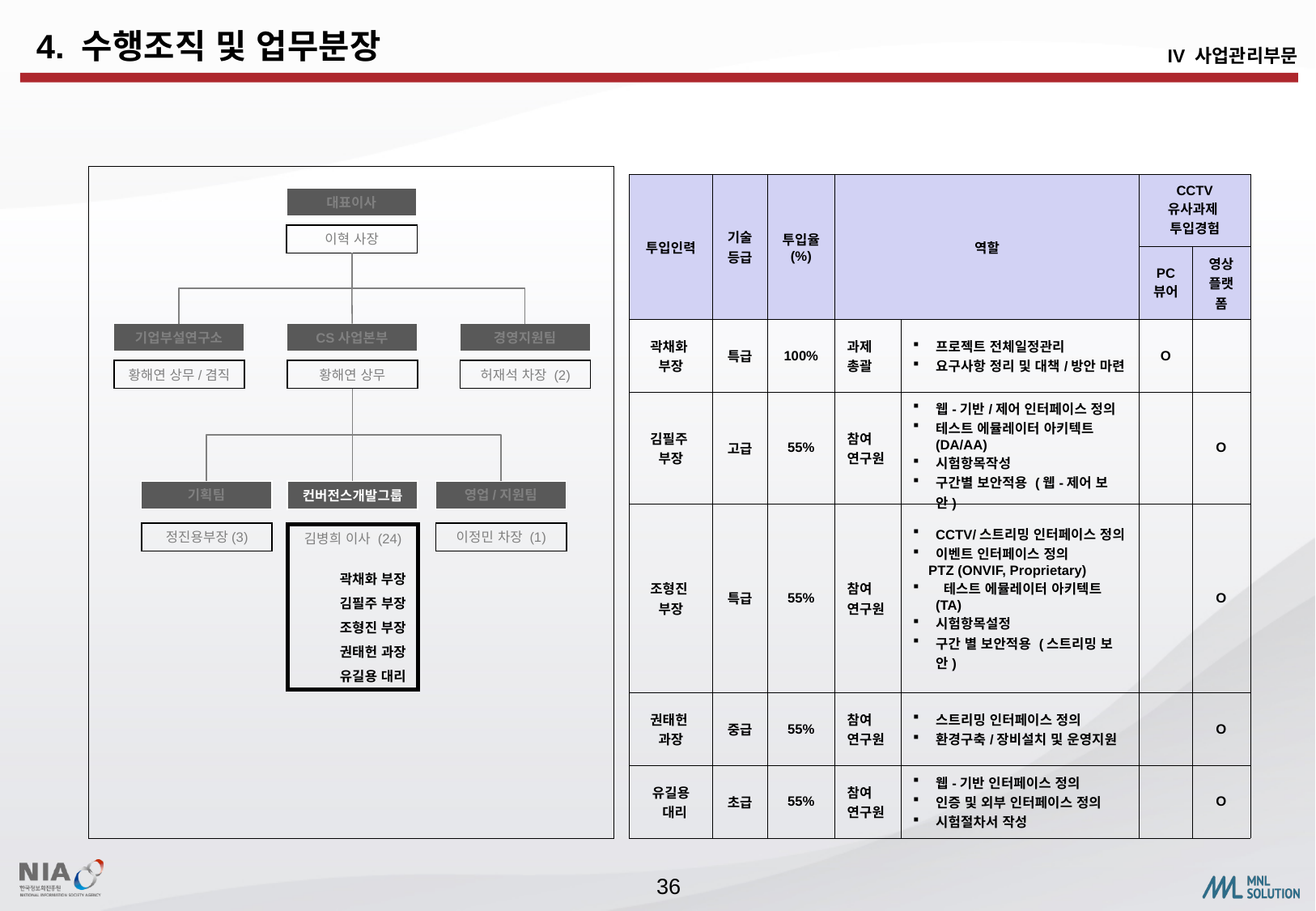

4. 수행조직 및 업무분장
IV 사업관리부문

| 투입인력 | 기술 등급 | 투입율 (%) | 역할 |  | CCTV 유사과제 투입경험 |  |
| --- | --- | --- | --- | --- | --- | --- |
|  |  |  |  |  | PC 뷰어 | 영상 플랫폼 |
| 곽채화 부장 | 특급 | 100% | 과제 총괄 | 프로젝트 전체일정관리 요구사항 정리 및 대책/방안 마련 | O |  |
| 김필주 부장 | 고급 | 55% | 참여 연구원 | 웹-기반/제어 인터페이스 정의 테스트 에뮬레이터 아키텍트 (DA/AA) 시험항목작성 구간별 보안적용 (웹-제어 보안) |  | O |
| 조형진 부장 | 특급 | 55% | 참여 연구원 | CCTV/스트리밍 인터페이스 정의 이벤트 인터페이스 정의 PTZ (ONVIF, Proprietary) 테스트 에뮬레이터 아키텍트 (TA) 시험항목설정 구간 별 보안적용 (스트리밍 보안) |  | O |
| 권태헌 과장 | 중급 | 55% | 참여 연구원 | 스트리밍 인터페이스 정의 환경구축/장비설치 및 운영지원 |  | O |
| 유길용 대리 | 초급 | 55% | 참여 연구원 | 웹-기반 인터페이스 정의 인증 및 외부 인터페이스 정의 시험절차서 작성 |  | O |
대표이사
이혁 사장
기업부설연구소
CS사업본부
경영지원팀
황해연 상무/겸직
황해연 상무
허재석 차장 (2)
기획팀
영업/지원팀
컨버전스개발그룹
정진용부장(3)
김병희 이사 (24)

곽채화 부장
김필주 부장
조형진 부장
권태헌 과장
유길용 대리
이정민 차장 (1)